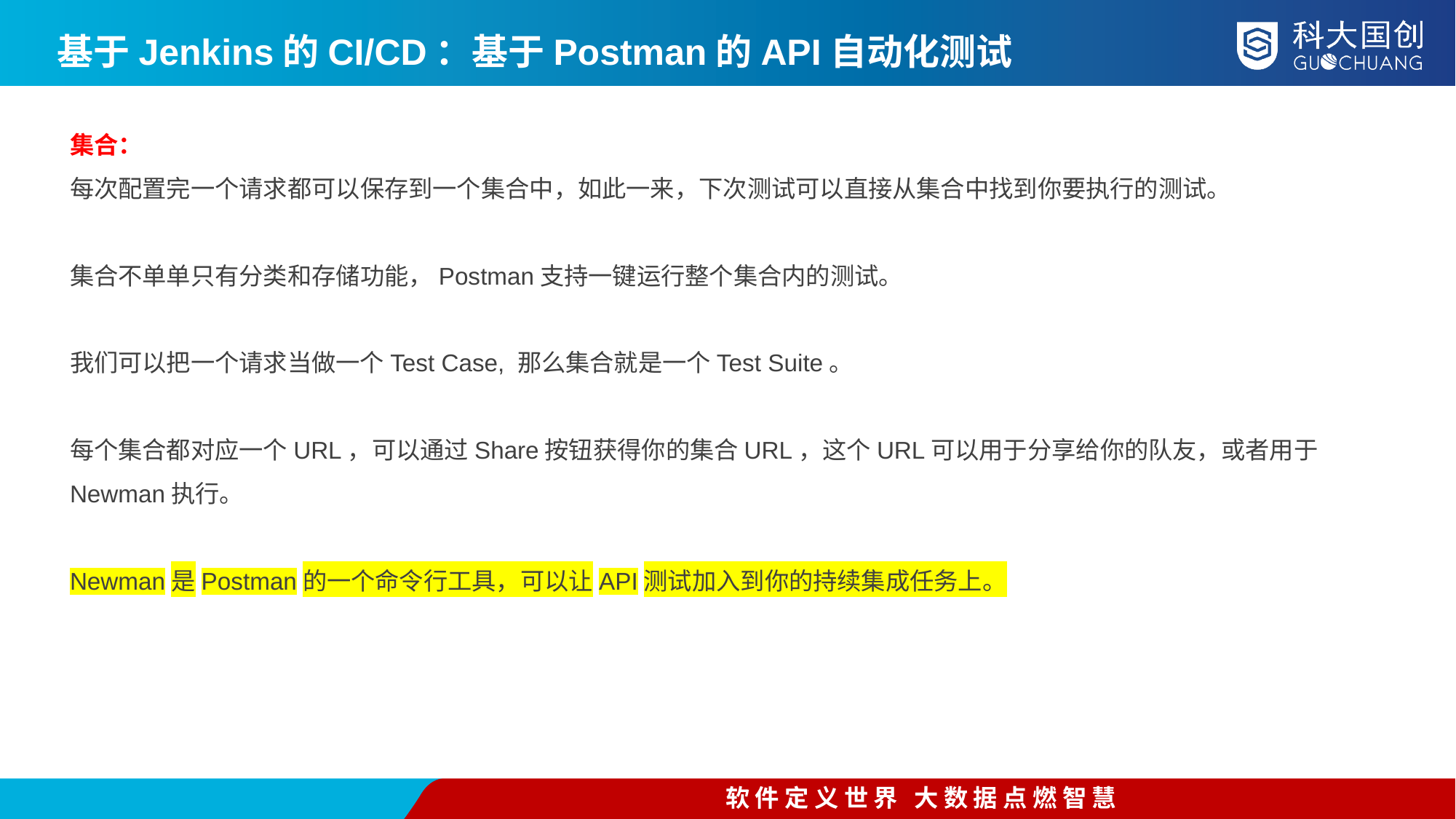

基于Jenkins的CI/CD：基于Postman的API自动化测试
集合：
每次配置完一个请求都可以保存到一个集合中，如此一来，下次测试可以直接从集合中找到你要执行的测试。

集合不单单只有分类和存储功能，Postman支持一键运行整个集合内的测试。

我们可以把一个请求当做一个Test Case, 那么集合就是一个Test Suite。

每个集合都对应一个URL，可以通过Share按钮获得你的集合URL，这个URL可以用于分享给你的队友，或者用于Newman执行。

Newman是Postman的一个命令行工具，可以让API测试加入到你的持续集成任务上。